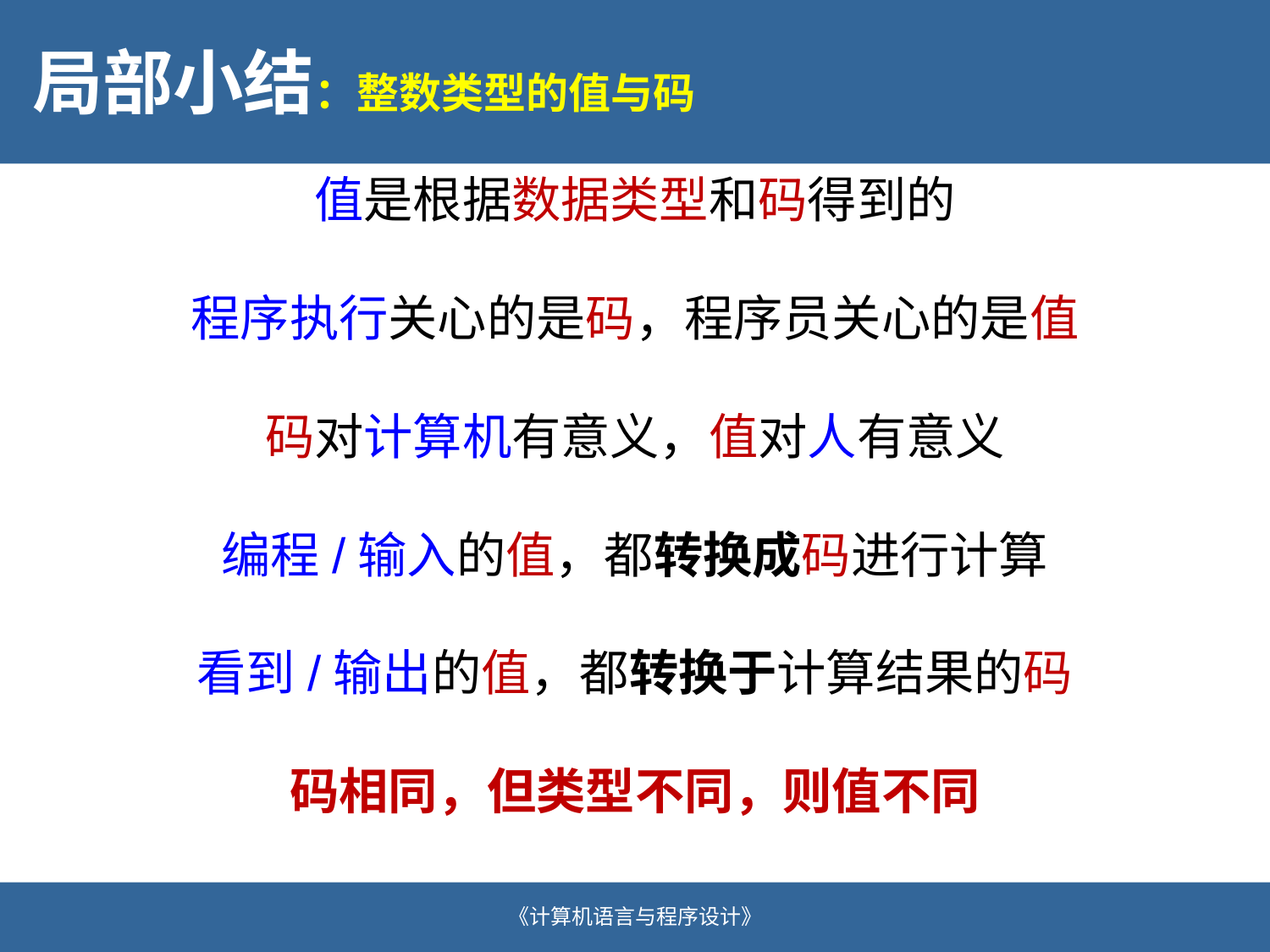

# 局部小结：整数类型的值与码
值是根据数据类型和码得到的

程序执行关心的是码，程序员关心的是值

码对计算机有意义，值对人有意义

编程/输入的值，都转换成码进行计算

看到/输出的值，都转换于计算结果的码

码相同，但类型不同，则值不同

《计算机语言与程序设计》
67